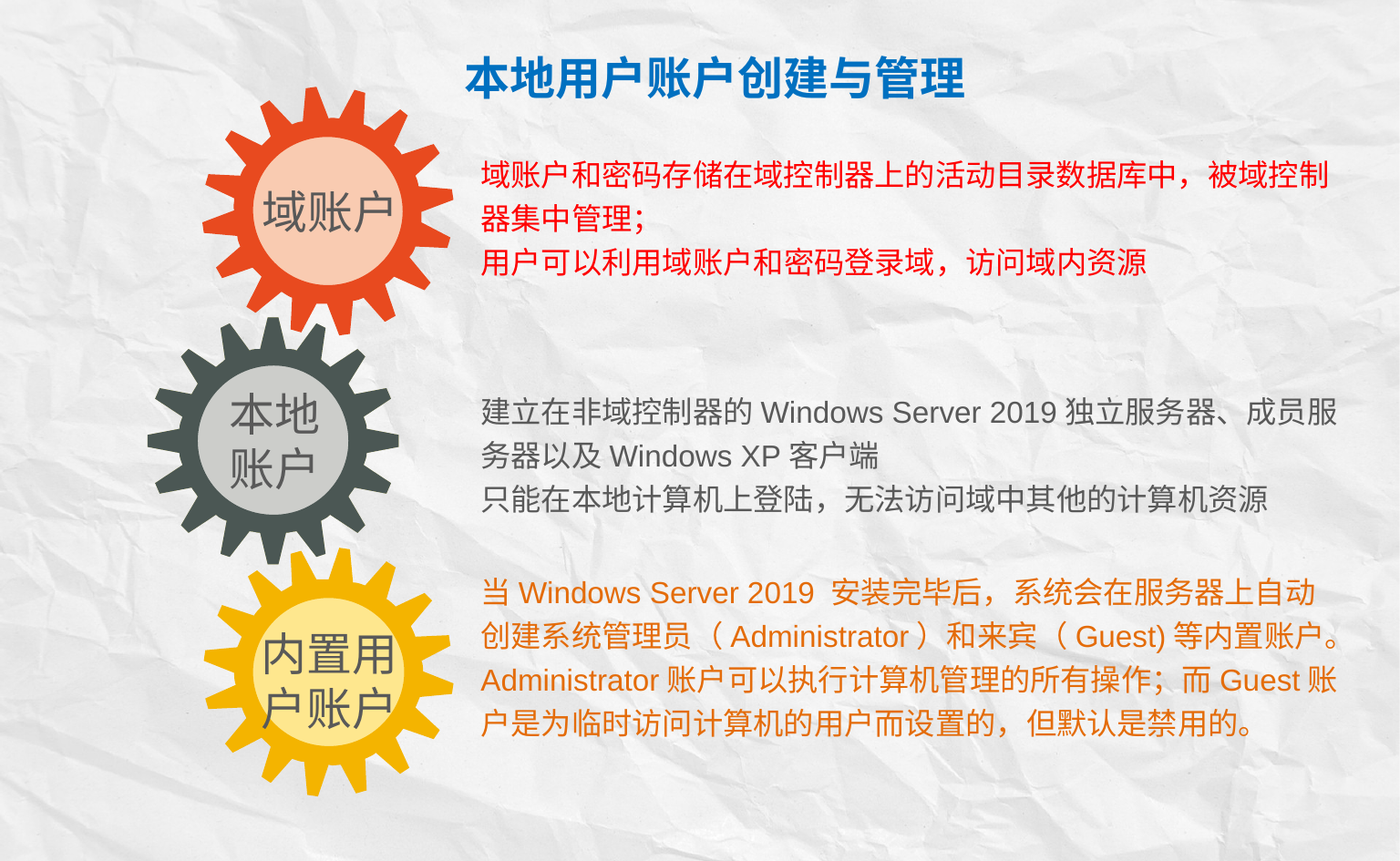

本地用户账户创建与管理

域账户和密码存储在域控制器上的活动目录数据库中，被域控制器集中管理；
用户可以利用域账户和密码登录域，访问域内资源
域账户

本地账户
建立在非域控制器的Windows Server 2019独立服务器、成员服务器以及Windows XP客户端
只能在本地计算机上登陆，无法访问域中其他的计算机资源

当Windows Server 2019 安装完毕后，系统会在服务器上自动创建系统管理员（Administrator）和来宾（Guest)等内置账户。Administrator账户可以执行计算机管理的所有操作；而Guest账户是为临时访问计算机的用户而设置的，但默认是禁用的。

内置用户账户

23